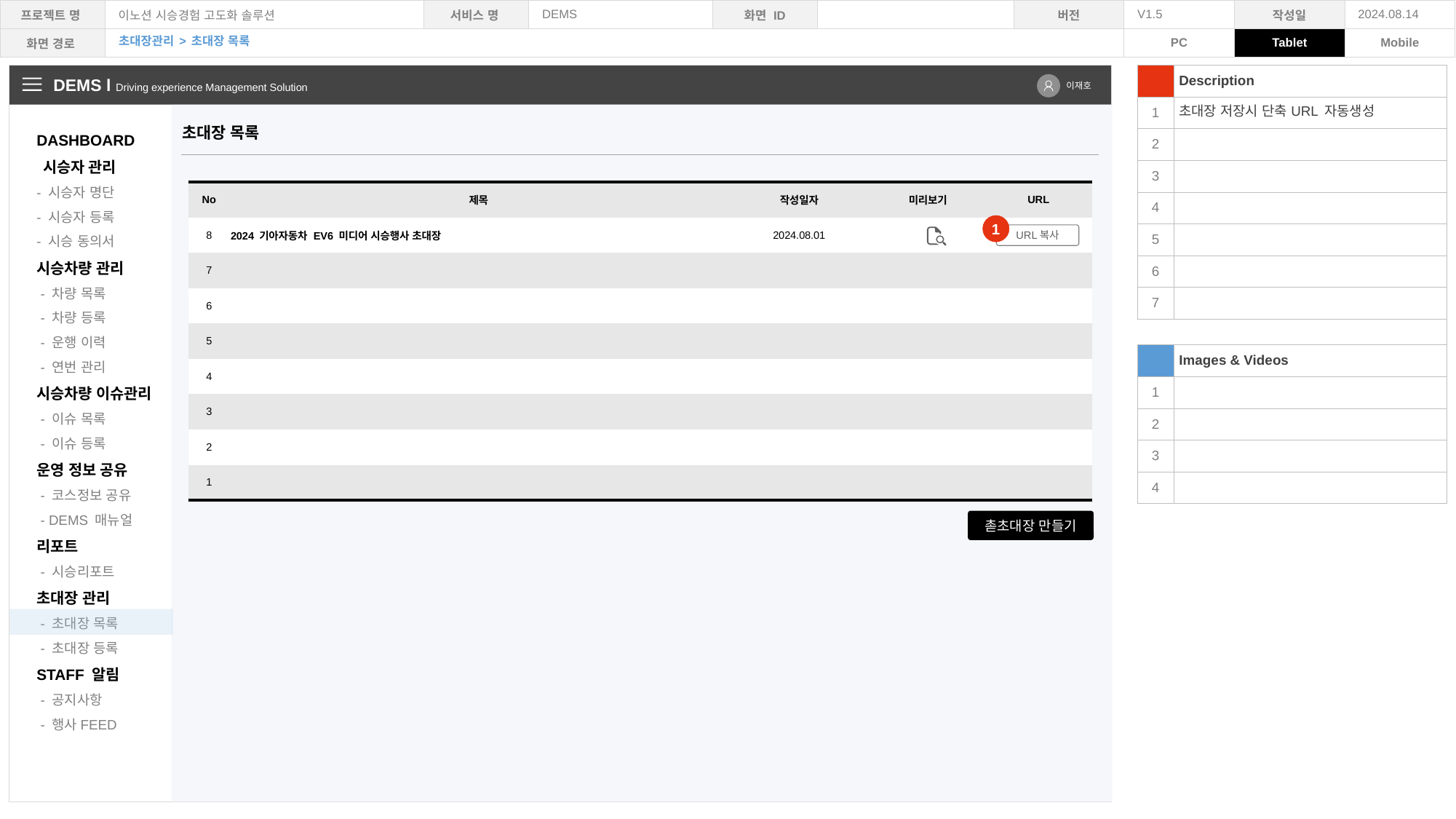

초대장관리 > 초대장 목록

|  | Description |
| --- | --- |
| 1 | 초대장 저장시 단축URL 자동생성 |
| 2 |  |
| 3 |  |
| 4 |  |
| 5 |  |
| 6 |  |
| 7 |  |
|  |  |
|  | Images & Videos |
| 1 |  |
| 2 |  |
| 3 |  |
| 4 |  |

DEMS l Driving experience Management Solution

이재호

DASHBOARD
 시승자 관리
- 시승자 명단
- 시승자 등록
- 시승 동의서
시승차량 관리
 - 차량 목록
 - 차량 등록
 - 운행 이력
 - 연번 관리
시승차량 이슈관리
 - 이슈 목록
 - 이슈 등록
운영 정보 공유
 - 코스정보 공유
 - DEMS 매뉴얼
리포트
 - 시승리포트
초대장 관리
 - 초대장 목록
 - 초대장 등록
STAFF 알림
 - 공지사항
 - 행사FEED

초대장 목록
| No | 제목 | 작성일자 | 미리보기 | URL |
| --- | --- | --- | --- | --- |
| 8 | 2024 기아자동차 EV6 미디어 시승행사 초대장 | 2024.08.01 |  |  |
| 7 |  |  |  |  |
| 6 |  |  |  |  |
| 5 |  |  |  |  |
| 4 |  |  |  |  |
| 3 |  |  |  |  |
| 2 |  |  |  |  |
| 1 |  |  |  |  |
1
URL복사

촏초대장 만들기